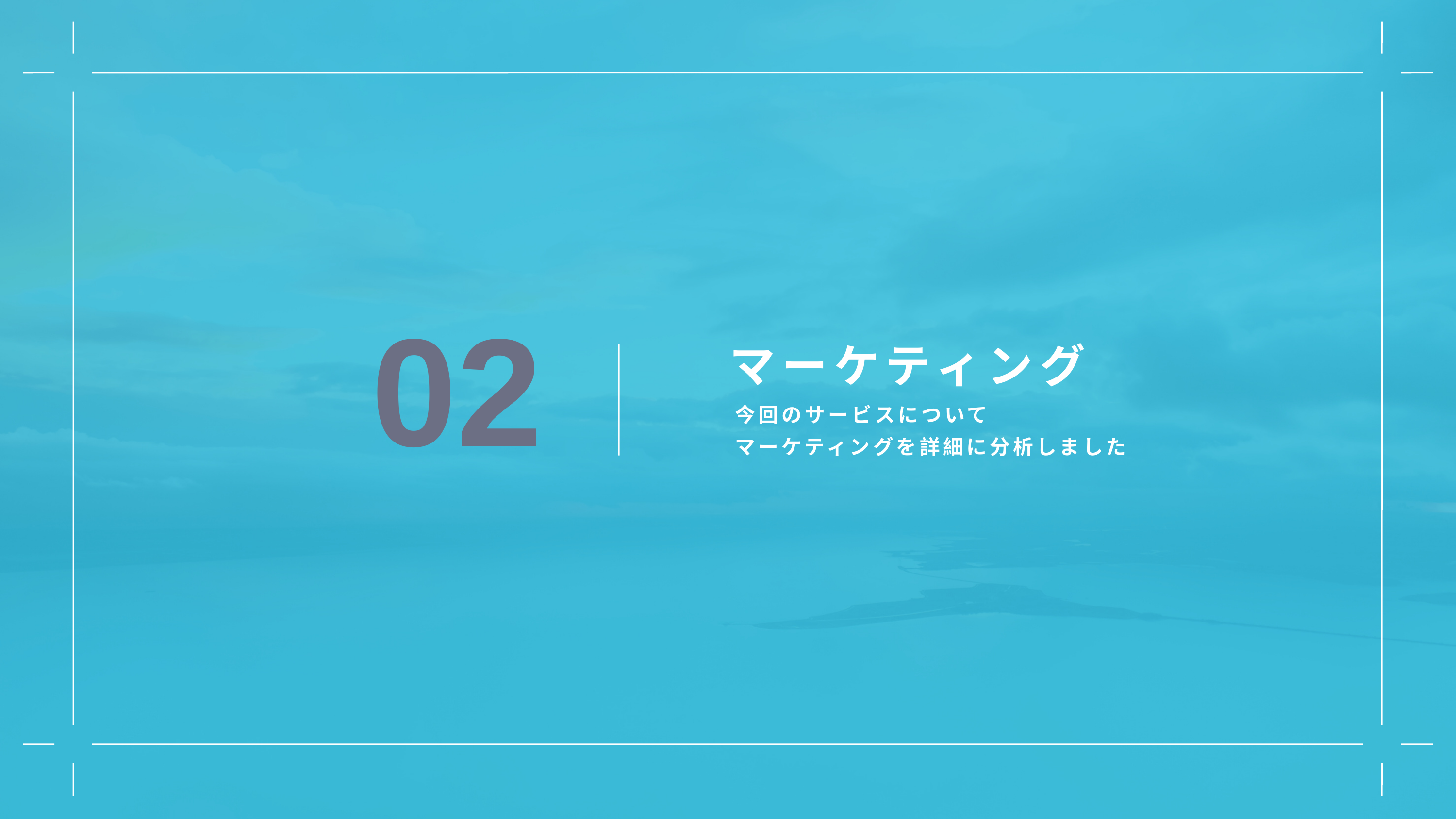

02
マーケティング

今回のサービスについて
マーケティングを詳細に分析しました